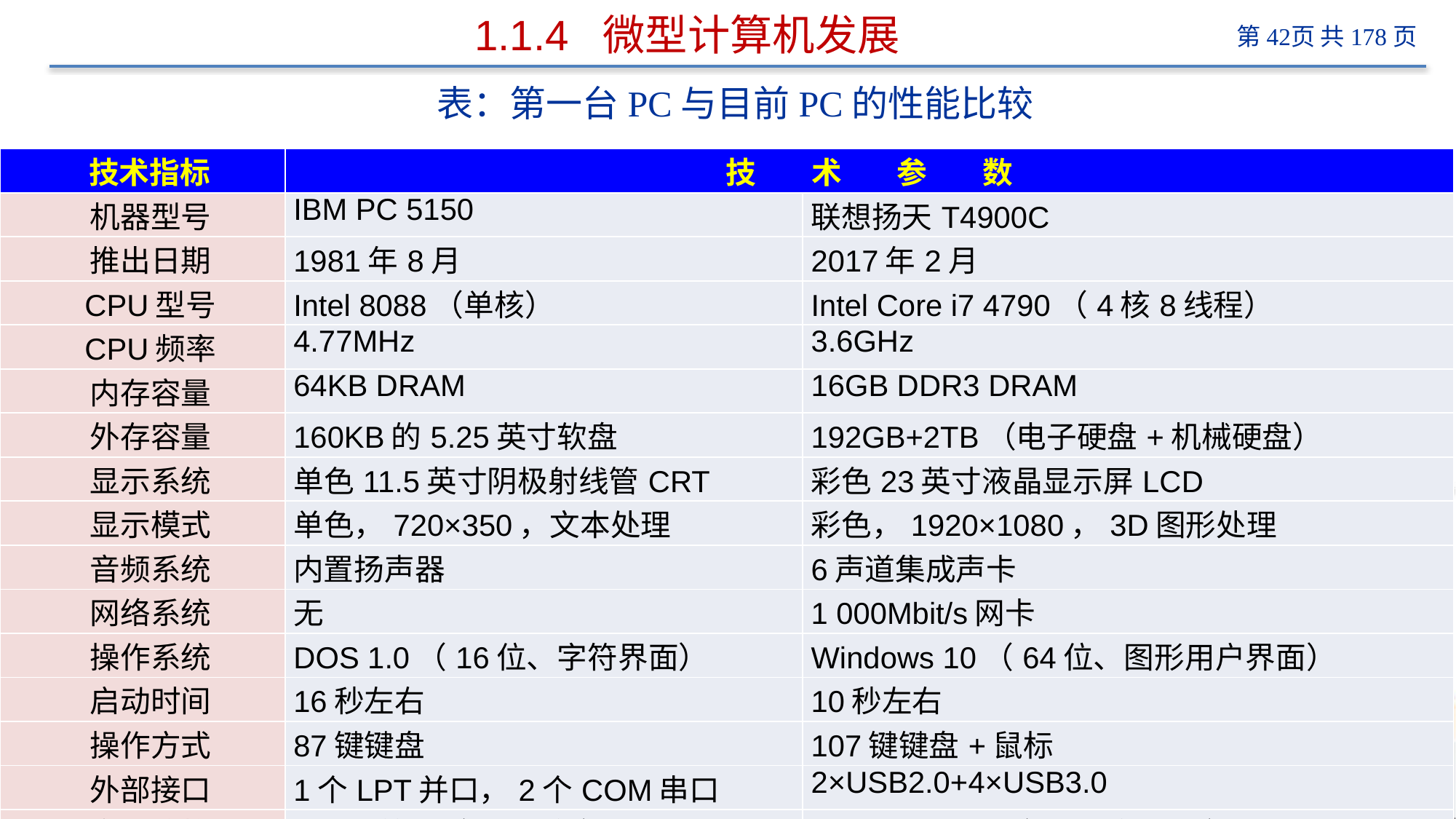

# 1.1.4  微型计算机发展
表：第一台PC与目前PC的性能比较
| 技术指标 | 技 术 参 数 |  |
| --- | --- | --- |
| 机器型号 | IBM PC 5150 | 联想扬天T4900C |
| 推出日期 | 1981年8月 | 2017年2月 |
| CPU型号 | Intel 8088（单核） | Intel Core i7 4790（4核8线程） |
| CPU频率 | 4.77MHz | 3.6GHz |
| 内存容量 | 64KB DRAM | 16GB DDR3 DRAM |
| 外存容量 | 160KB的5.25英寸软盘 | 192GB+2TB（电子硬盘+机械硬盘） |
| 显示系统 | 单色11.5英寸阴极射线管CRT | 彩色23英寸液晶显示屏LCD |
| 显示模式 | 单色，720×350，文本处理 | 彩色，1920×1080，3D图形处理 |
| 音频系统 | 内置扬声器 | 6声道集成声卡 |
| 网络系统 | 无 | 1 000Mbit/s网卡 |
| 操作系统 | DOS 1.0（16位、字符界面） | Windows 10（64位、图形用户界面） |
| 启动时间 | 16秒左右 | 10秒左右 |
| 操作方式 | 87键键盘 | 107键键盘+鼠标 |
| 外部接口 | 1个LPT并口，2个COM串口 | 2×USB2.0+4×USB3.0 |
| 市场价格 | 3 045美元（1981年） | RMB 9 000元（2017年2月） |